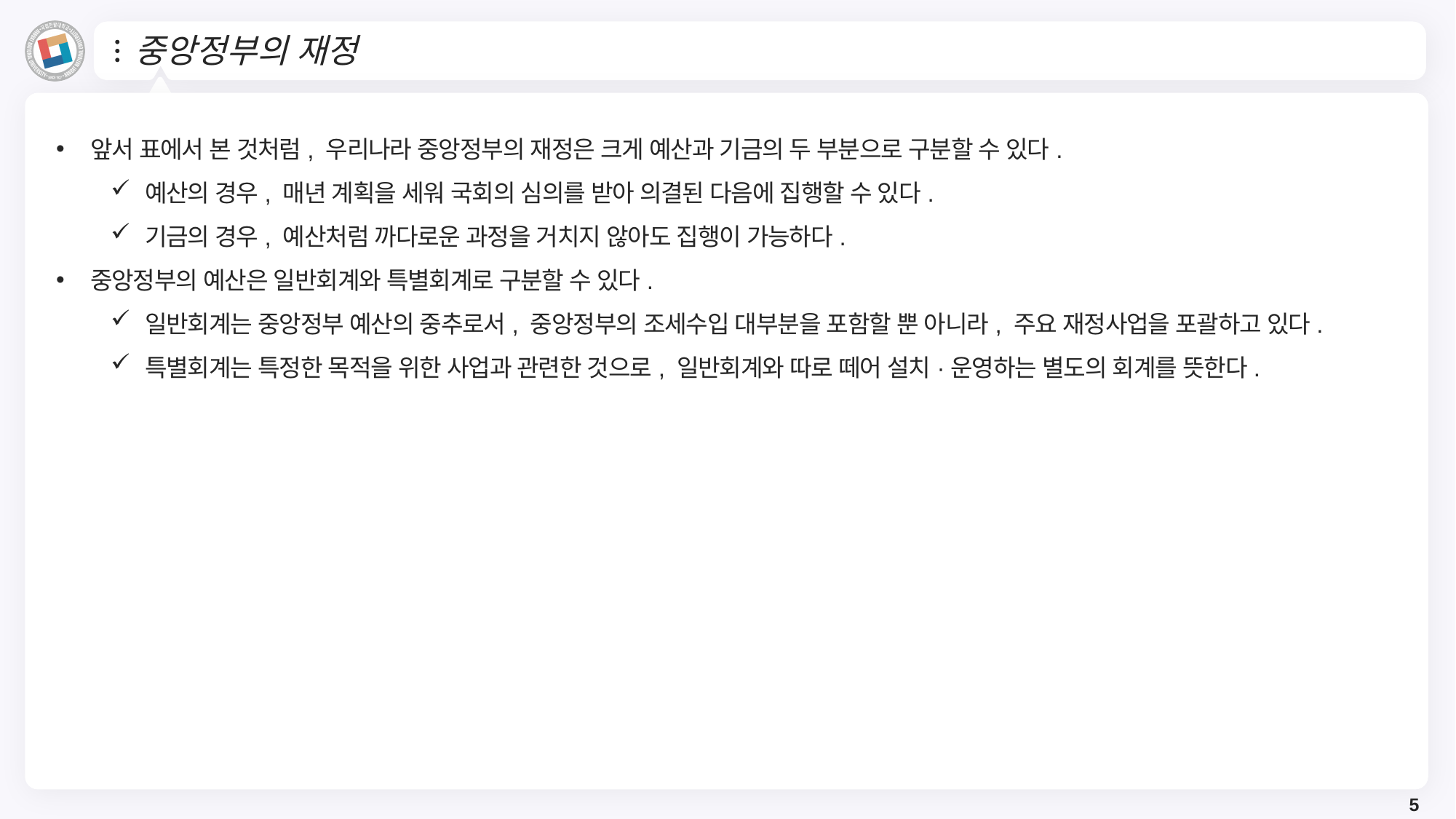

# 중앙정부의 재정
앞서 표에서 본 것처럼, 우리나라 중앙정부의 재정은 크게 예산과 기금의 두 부분으로 구분할 수 있다.
예산의 경우, 매년 계획을 세워 국회의 심의를 받아 의결된 다음에 집행할 수 있다.
기금의 경우, 예산처럼 까다로운 과정을 거치지 않아도 집행이 가능하다.
중앙정부의 예산은 일반회계와 특별회계로 구분할 수 있다.
일반회계는 중앙정부 예산의 중추로서, 중앙정부의 조세수입 대부분을 포함할 뿐 아니라, 주요 재정사업을 포괄하고 있다.
특별회계는 특정한 목적을 위한 사업과 관련한 것으로, 일반회계와 따로 떼어 설치·운영하는 별도의 회계를 뜻한다.

5